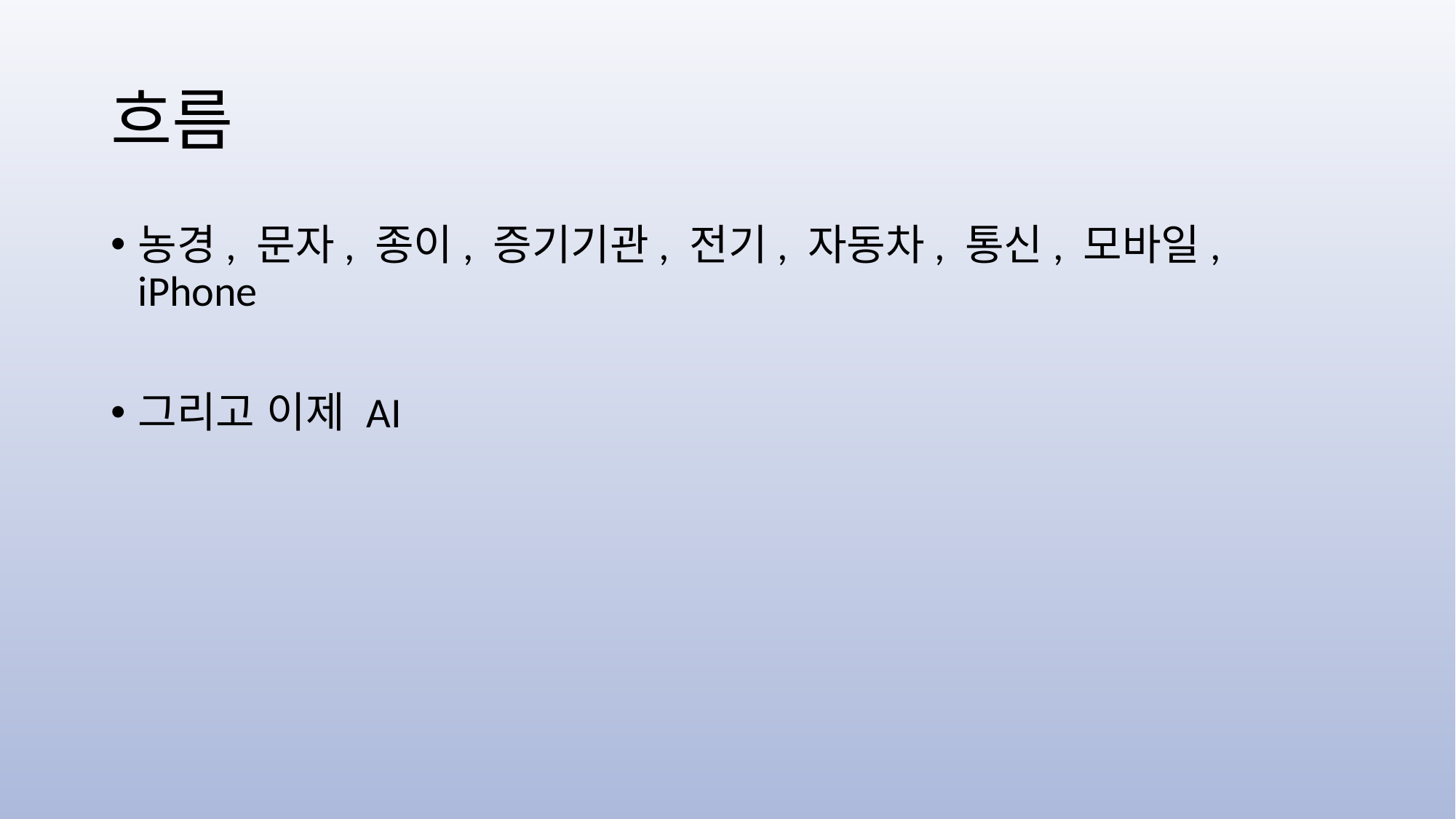

# 흐름
농경, 문자, 종이, 증기기관, 전기, 자동차, 통신, 모바일, iPhone

그리고 이제 AI